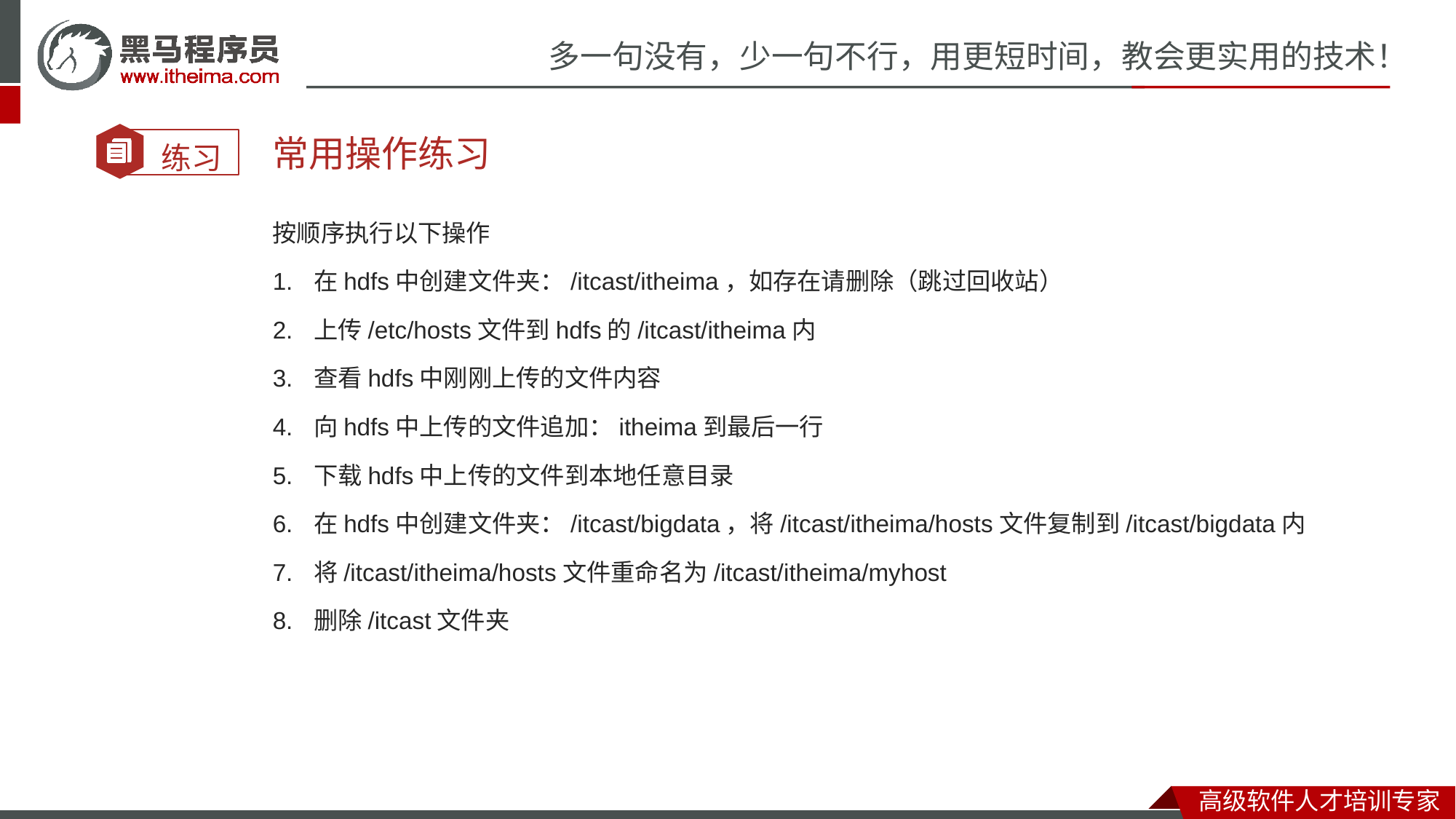

常用操作练习
按顺序执行以下操作
在hdfs中创建文件夹：/itcast/itheima，如存在请删除（跳过回收站）
上传/etc/hosts文件到hdfs的/itcast/itheima内
查看hdfs中刚刚上传的文件内容
向hdfs中上传的文件追加：itheima到最后一行
下载hdfs中上传的文件到本地任意目录
在hdfs中创建文件夹：/itcast/bigdata，将/itcast/itheima/hosts文件复制到/itcast/bigdata内
将/itcast/itheima/hosts文件重命名为/itcast/itheima/myhost
删除/itcast文件夹